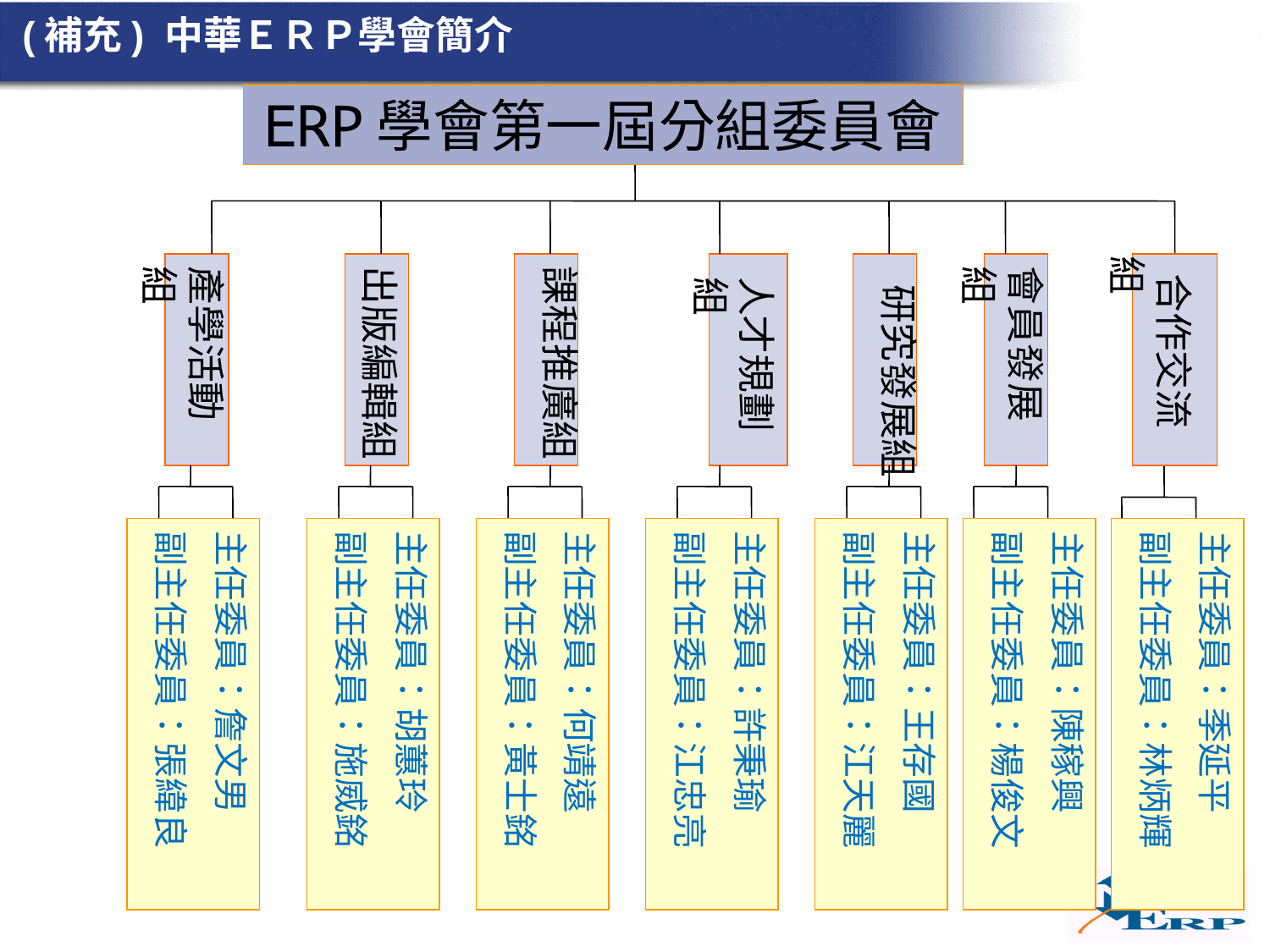

(補充) 中華ＥＲＰ學會簡介
ERP學會第一屆分組委員會

 合作交流組

產學活動組
出版編輯組

課程推廣組

 研究發展組

會員發展組

人才規劃組

主任委員：詹文男
副主任委員：張緯良
主任委員：胡蕙玲
副主任委員：施威銘
主任委員：何靖遠
副主任委員：黃士銘
主任委員：許秉瑜
副主任委員：江忠亮
主任委員：王存國
副主任委員：江天麗
主任委員：陳稼興
副主任委員：楊俊文
主任委員：季延平
副主任委員：林炳輝